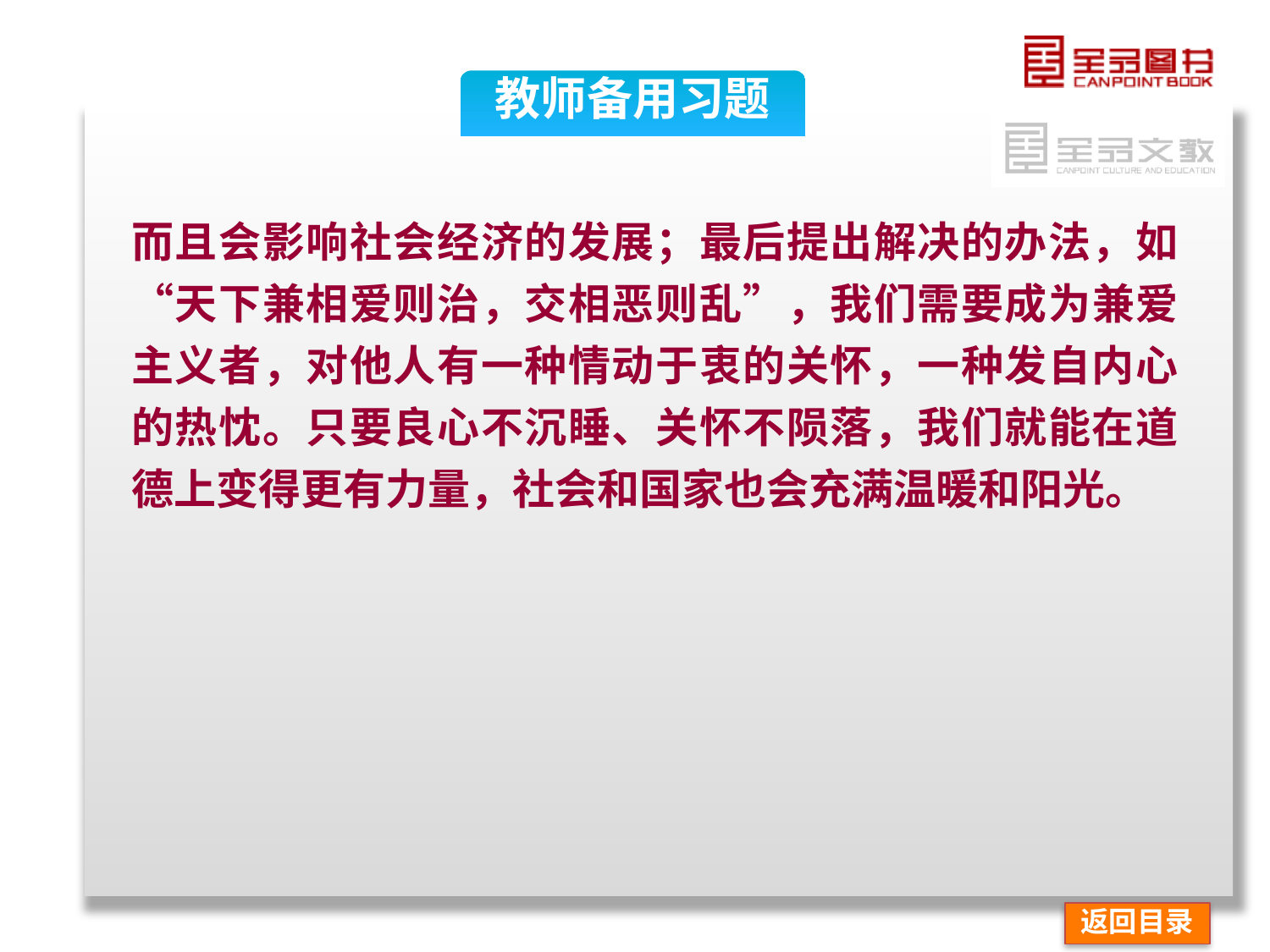

教师备用习题
而且会影响社会经济的发展；最后提出解决的办法，如“天下兼相爱则治，交相恶则乱”，我们需要成为兼爱主义者，对他人有一种情动于衷的关怀，一种发自内心的热忱。只要良心不沉睡、关怀不陨落，我们就能在道德上变得更有力量，社会和国家也会充满温暖和阳光。
返回目录